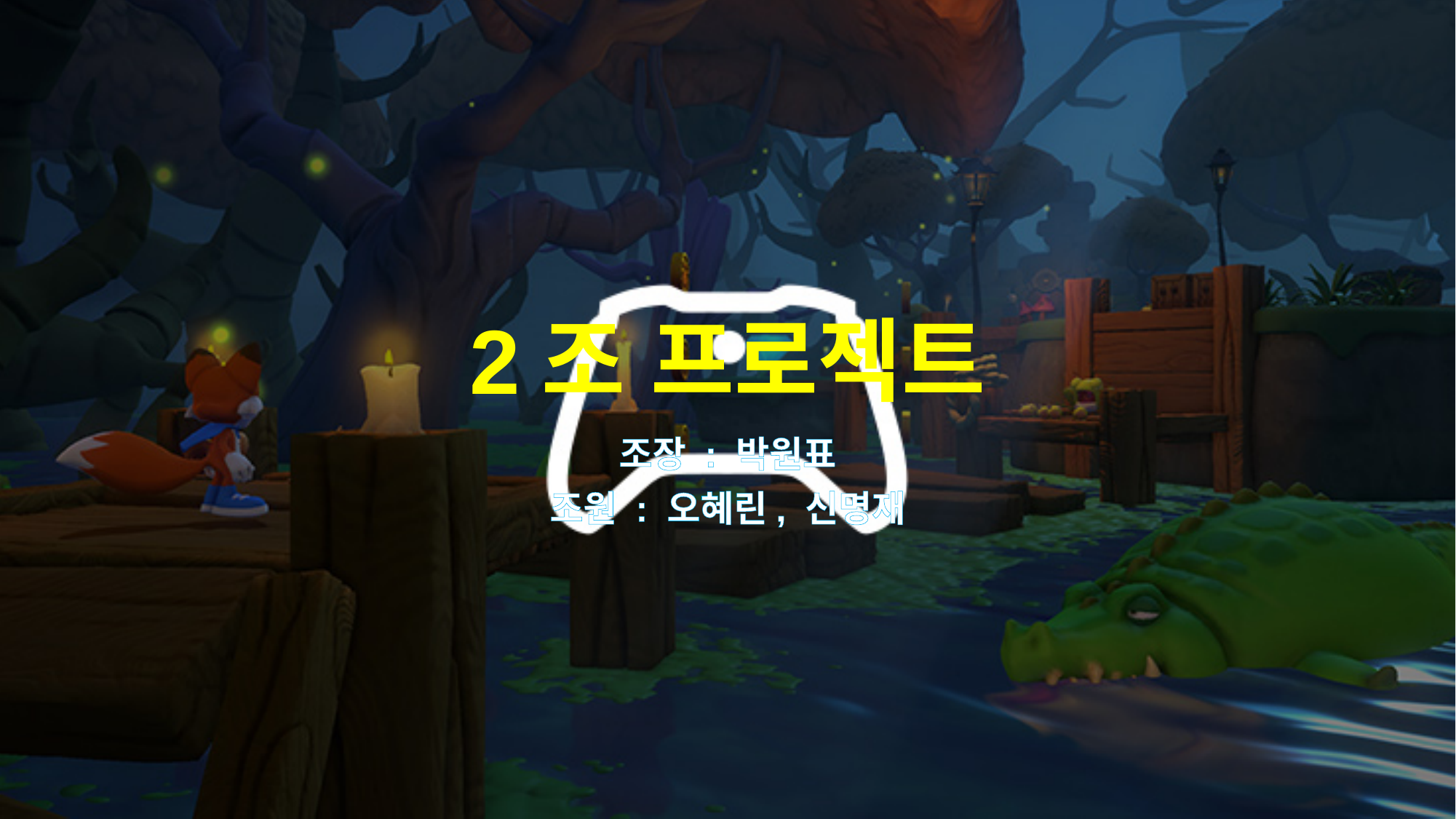

# 2조 프로젝트
조장 : 박원표
조원 : 오혜린, 신명재